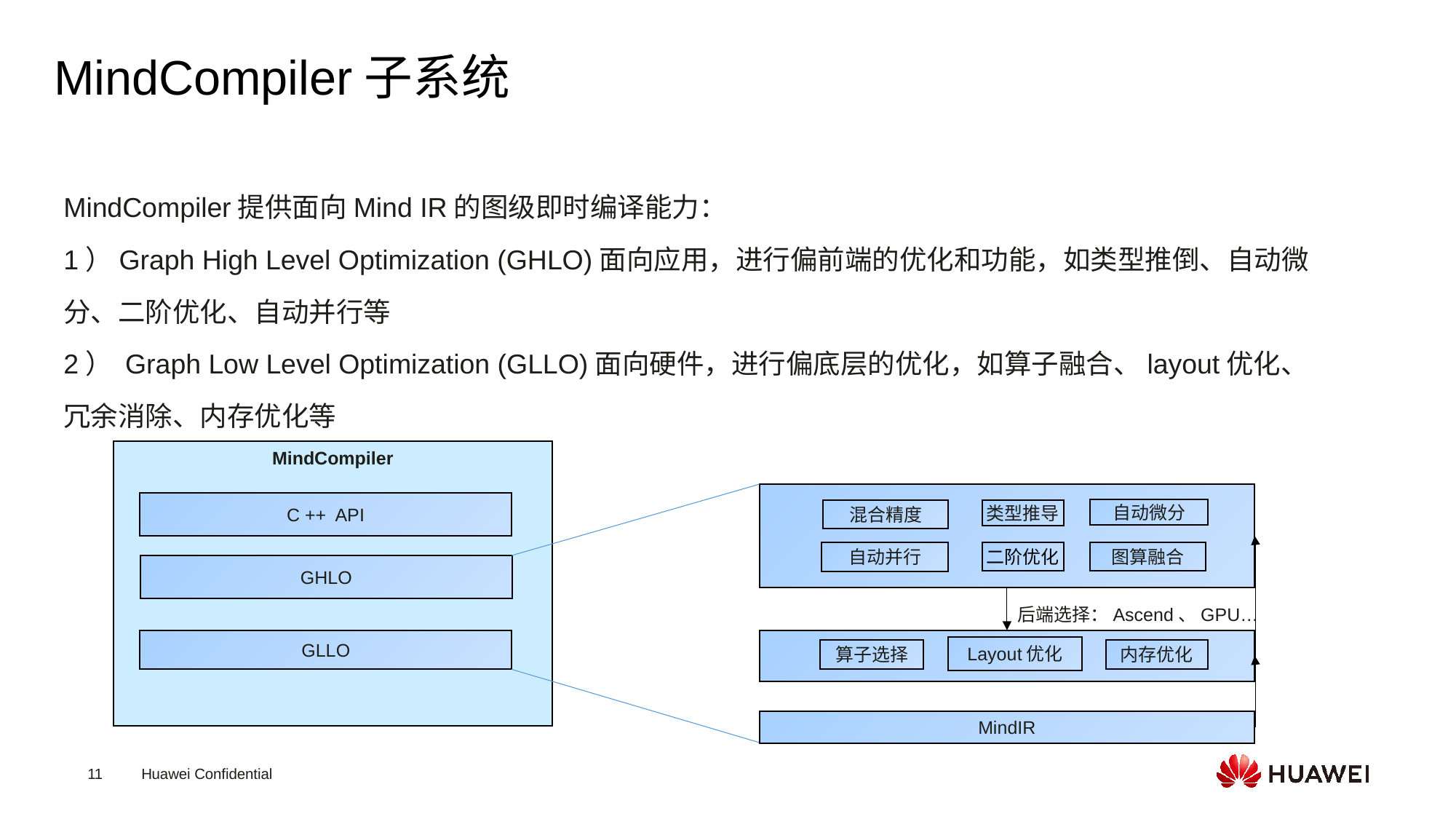

# MindCompiler子系统
MindCompiler提供面向Mind IR的图级即时编译能力：
1）Graph High Level Optimization (GHLO)面向应用，进行偏前端的优化和功能，如类型推倒、自动微分、二阶优化、自动并行等
2） Graph Low Level Optimization (GLLO)面向硬件，进行偏底层的优化，如算子融合、layout优化、冗余消除、内存优化等
MindCompiler

混合精度
C ++  API
自动微分
类型推导
自动并行
二阶优化
图算融合
GHLO
后端选择：Ascend、GPU…
GLLO

Layout优化
内存优化
算子选择
MindIR